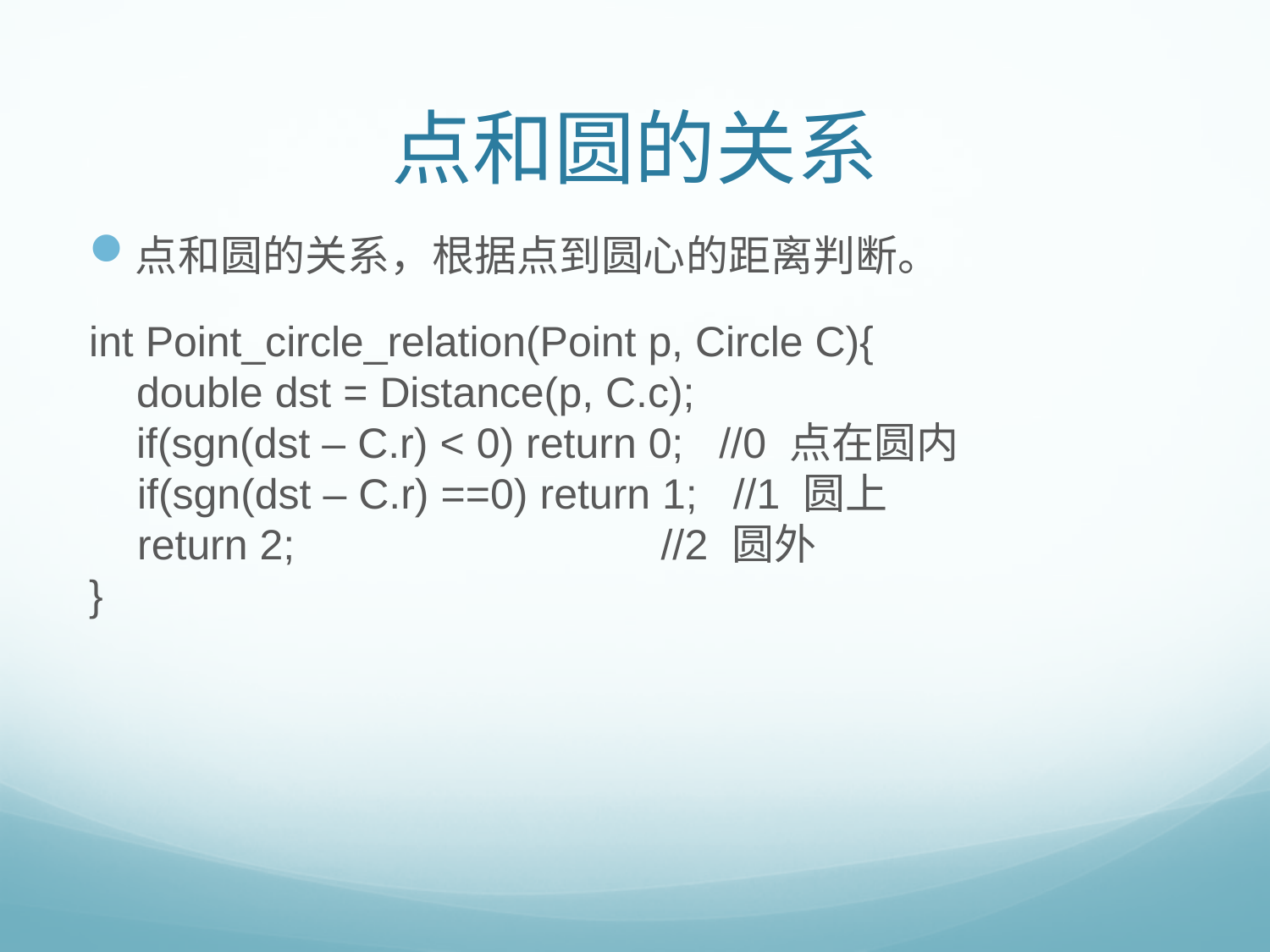

# 点和圆的关系
点和圆的关系，根据点到圆心的距离判断。
int Point_circle_relation(Point p, Circle C){
    double dst = Distance(p, C.c);
    if(sgn(dst – C.r) < 0) return 0;   //0 点在圆内
    if(sgn(dst – C.r) ==0) return 1;   //1 圆上
    return 2;                               //2 圆外
}